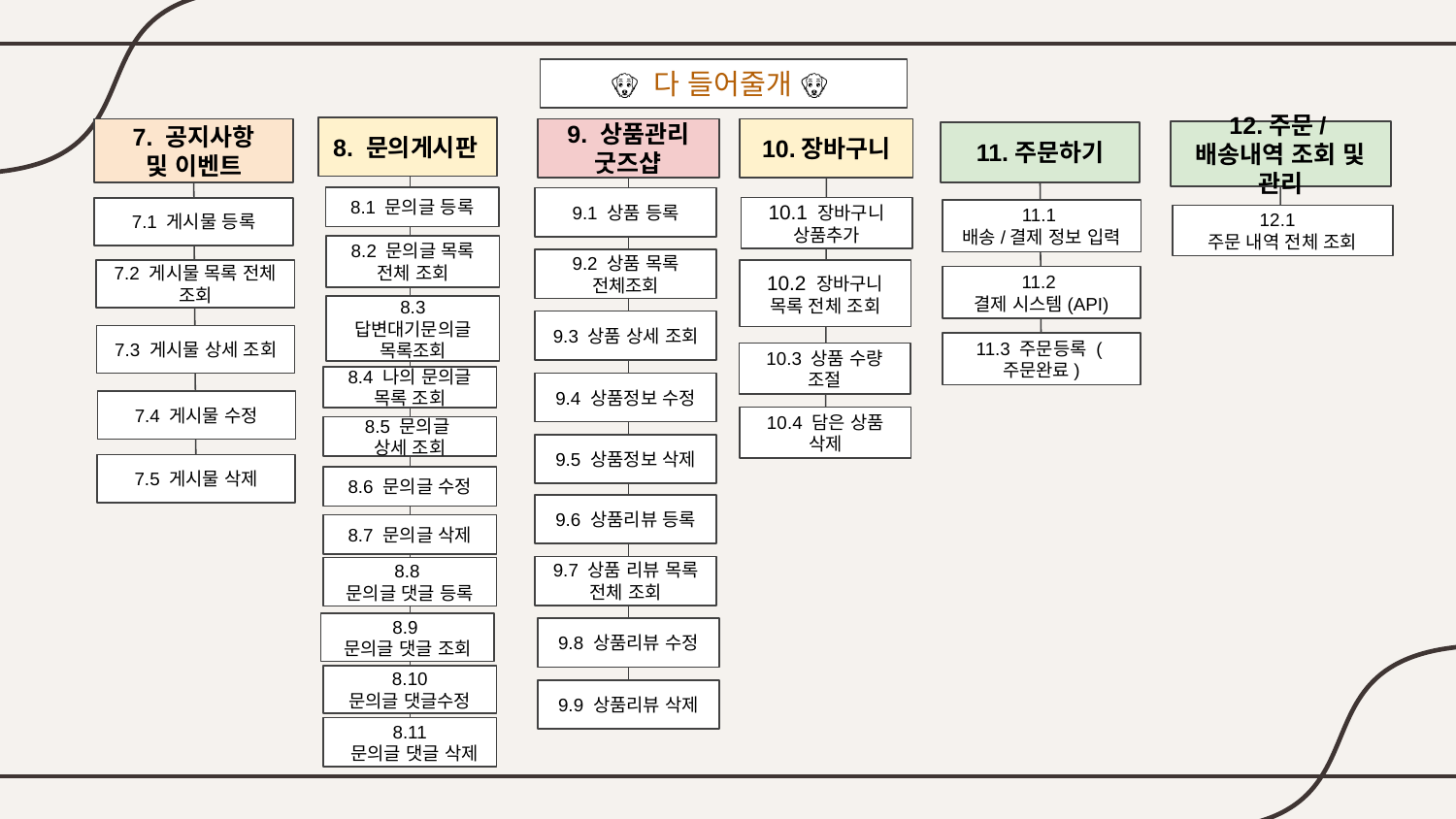

🐶 다 들어줄개 🐶
8. 문의게시판
9. 상품관리
굿즈샵
7. 공지사항
및 이벤트
10.장바구니
12.주문/배송내역 조회 및 관리
11.주문하기
8.1 문의글 등록
9.1 상품 등록
10.1 장바구니 상품추가
7.1 게시물 등록
11.1
배송/결제 정보 입력
12.1
주문 내역 전체 조회
8.2 문의글 목록 전체 조회
9.2 상품 목록 전체조회
7.2 게시물 목록 전체 조회
10.2 장바구니 목록 전체 조회
11.2
결제 시스템(API)
8.3 답변대기문의글 목록조회
9.3 상품 상세 조회
7.3 게시물 상세 조회
11.3 주문등록 (주문완료)
10.3 상품 수량 조절
8.4 나의 문의글 목록 조회
9.4 상품정보 수정
7.4 게시물 수정
10.4 담은 상품 삭제
8.5 문의글
상세 조회
9.5 상품정보 삭제
7.5 게시물 삭제
8.6 문의글 수정
9.6 상품리뷰 등록
8.7 문의글 삭제
9.7 상품 리뷰 목록 전체 조회
8.8
문의글 댓글 등록
8.9
문의글 댓글 조회
9.8 상품리뷰 수정
8.10
문의글 댓글수정
9.9 상품리뷰 삭제
8.11
 문의글 댓글 삭제